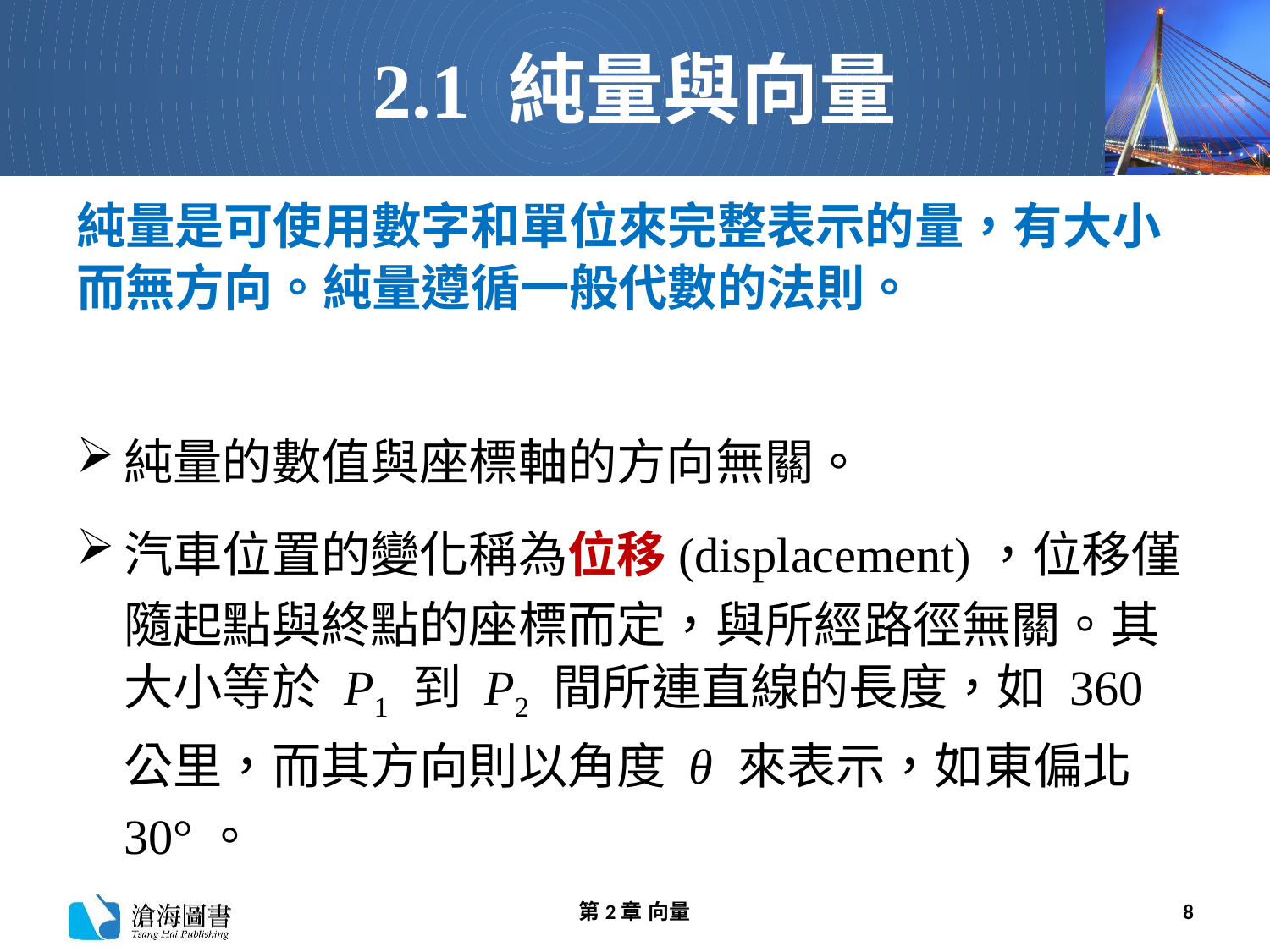

# 2.1 純量與向量
純量是可使用數字和單位來完整表示的量，有大小而無方向。純量遵循一般代數的法則。

純量的數值與座標軸的方向無關。
汽車位置的變化稱為位移(displacement)，位移僅隨起點與終點的座標而定，與所經路徑無關。其大小等於 P1 到 P2 間所連直線的長度，如 360 公里，而其方向則以角度 θ 來表示，如東偏北 30°。
第2章 向量
8